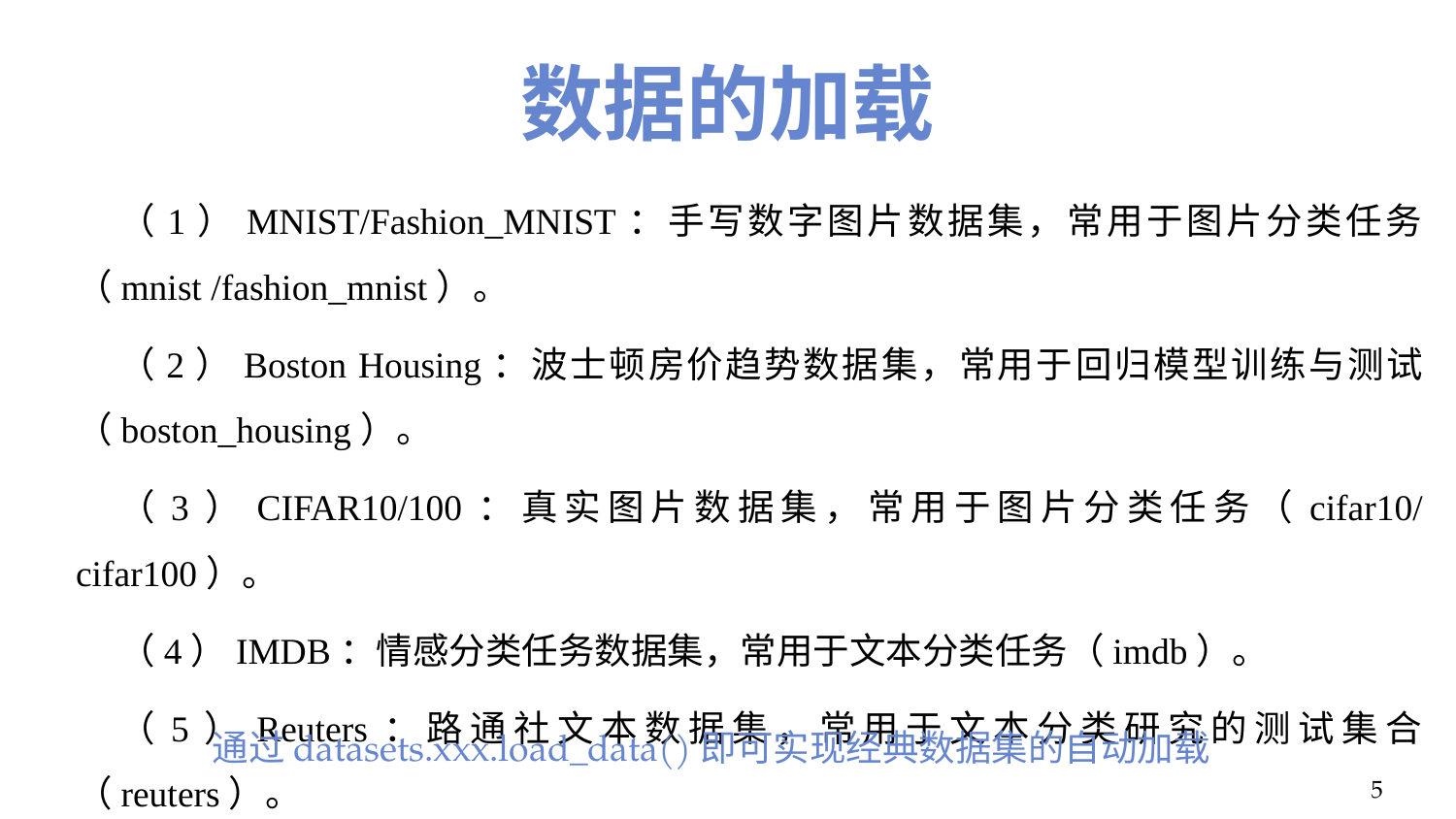

# 数据的加载
（1）MNIST/Fashion_MNIST：手写数字图片数据集，常用于图片分类任务（mnist /fashion_mnist）。
（2）Boston Housing：波士顿房价趋势数据集，常用于回归模型训练与测试（boston_housing）。
（3）CIFAR10/100：真实图片数据集，常用于图片分类任务（cifar10/ cifar100）。
（4）IMDB：情感分类任务数据集，常用于文本分类任务（imdb）。
（5）Reuters：路通社文本数据集，常用于文本分类研究的测试集合（reuters）。
通过datasets.xxx.load_data()即可实现经典数据集的自动加载
5